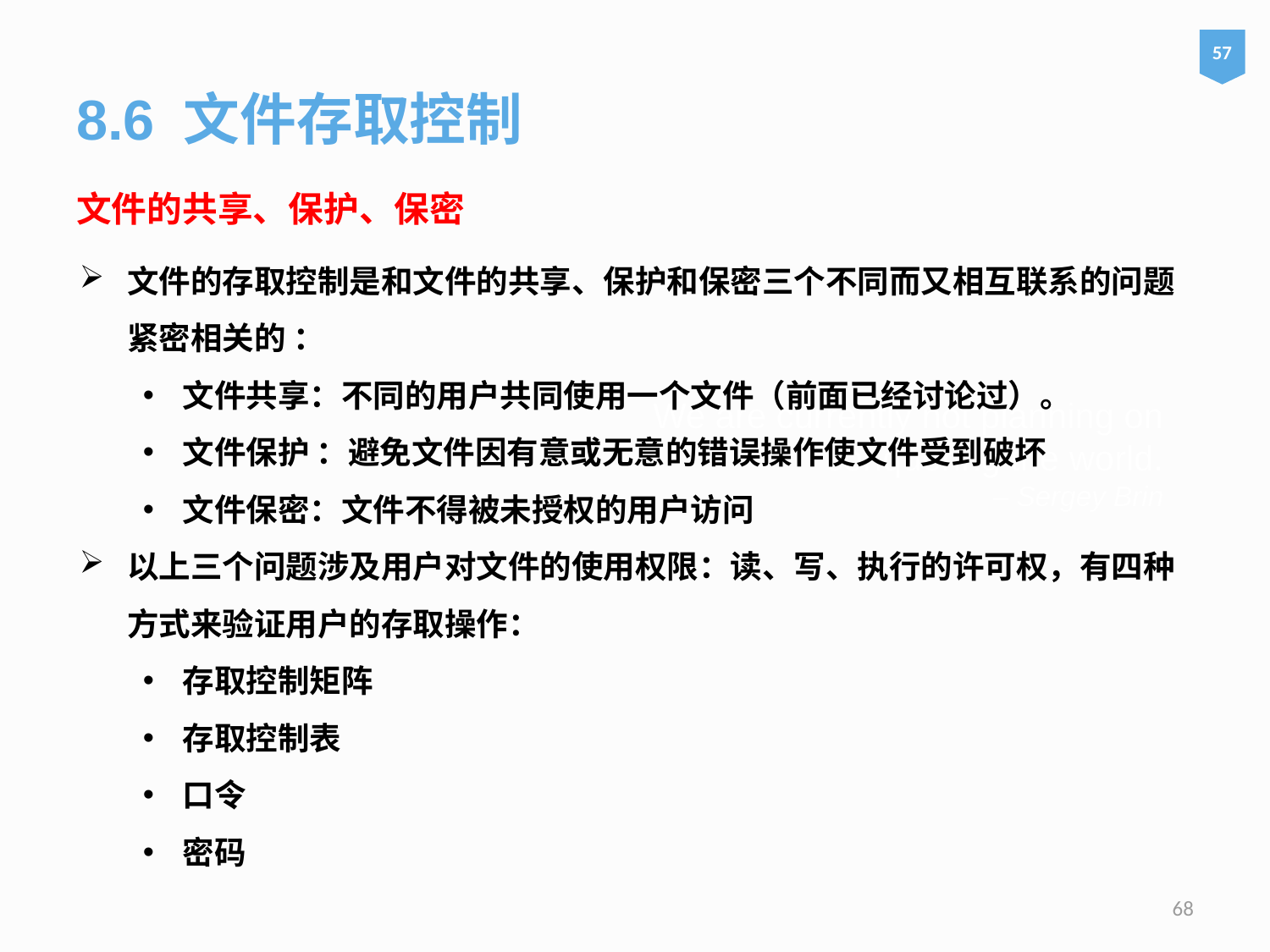

57
8.6 文件存取控制
文件的共享、保护、保密
文件的存取控制是和文件的共享、保护和保密三个不同而又相互联系的问题紧密相关的 ：
文件共享：不同的用户共同使用一个文件（前面已经讨论过）。
文件保护 ：避免文件因有意或无意的错误操作使文件受到破坏
文件保密：文件不得被未授权的用户访问
以上三个问题涉及用户对文件的使用权限：读、写、执行的许可权，有四种方式来验证用户的存取操作：
存取控制矩阵
存取控制表
口令
密码

# We are currently not planning on conquering the world. – Sergey Brin
68